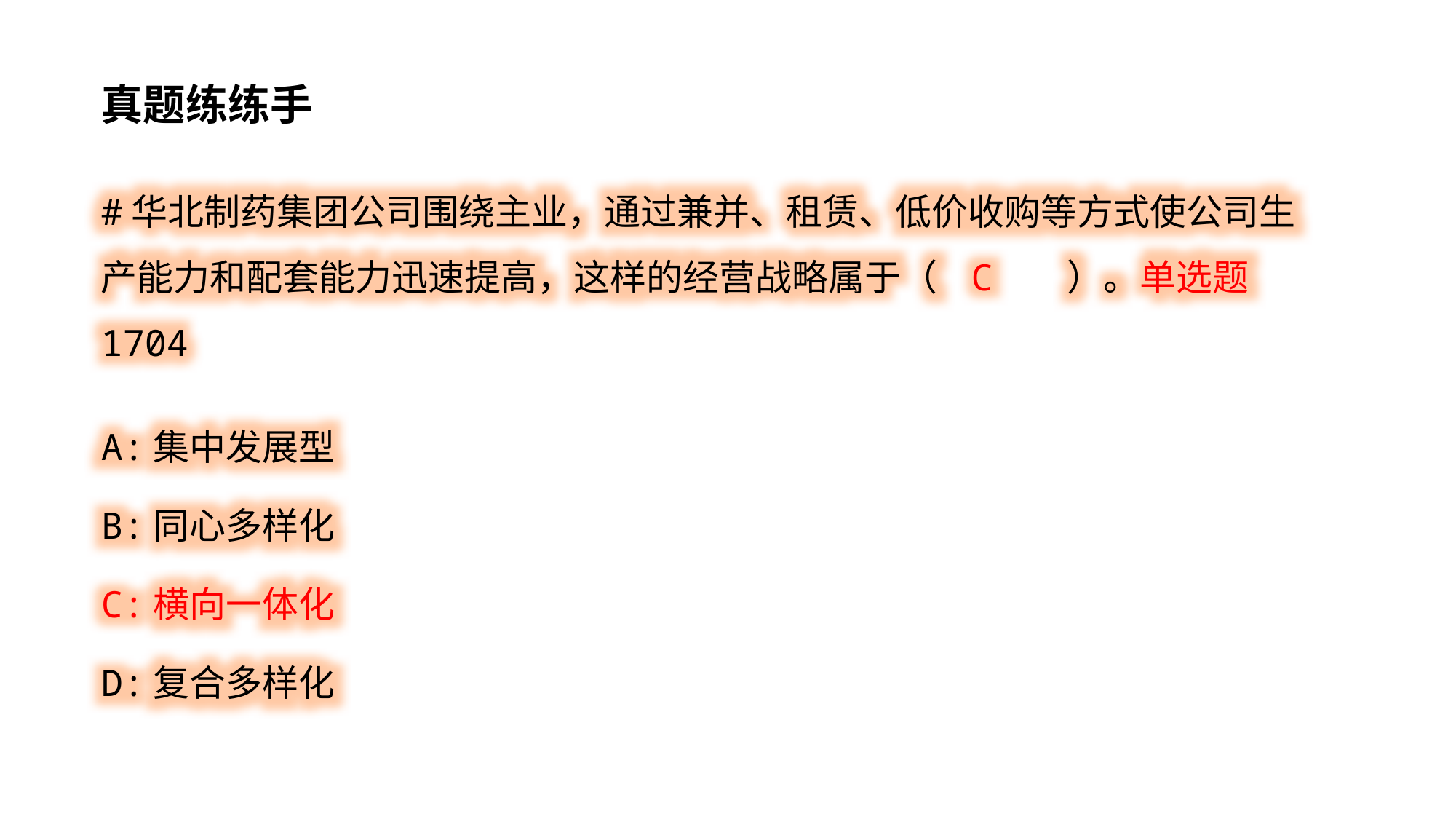

真题练练手
#华北制药集团公司围绕主业，通过兼并、租赁、低价收购等方式使公司生产能力和配套能力迅速提高，这样的经营战略属于（   C   ）。单选题  1704

A:集中发展型

B:同心多样化

C:横向一体化

D:复合多样化